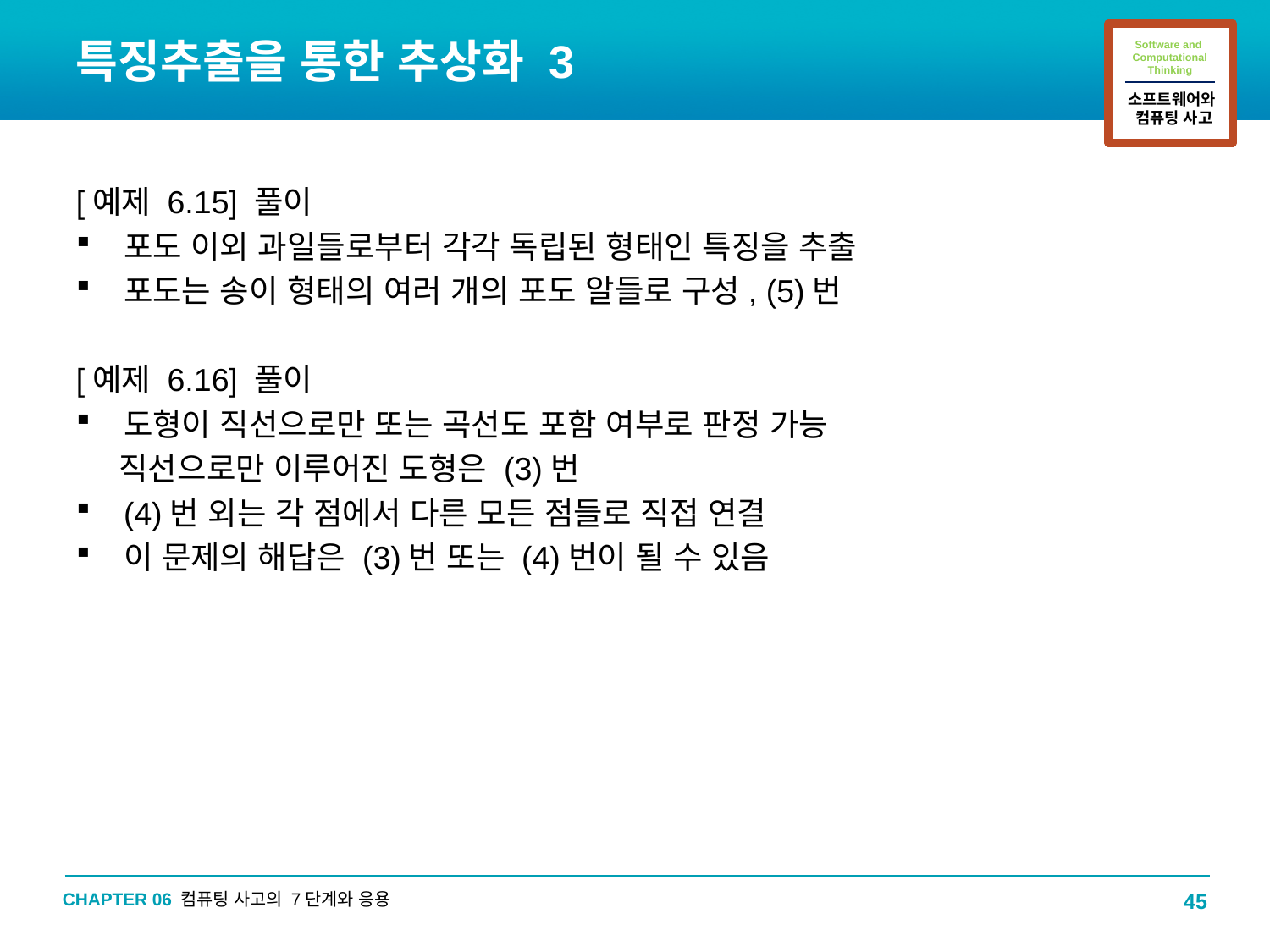

# 특징추출을 통한 추상화 3
[예제 6.15] 풀이
포도 이외 과일들로부터 각각 독립된 형태인 특징을 추출
포도는 송이 형태의 여러 개의 포도 알들로 구성, (5)번

[예제 6.16] 풀이
도형이 직선으로만 또는 곡선도 포함 여부로 판정 가능
    직선으로만 이루어진 도형은 (3)번
(4)번 외는 각 점에서 다른 모든 점들로 직접 연결
이 문제의 해답은 (3)번 또는 (4)번이 될 수 있음